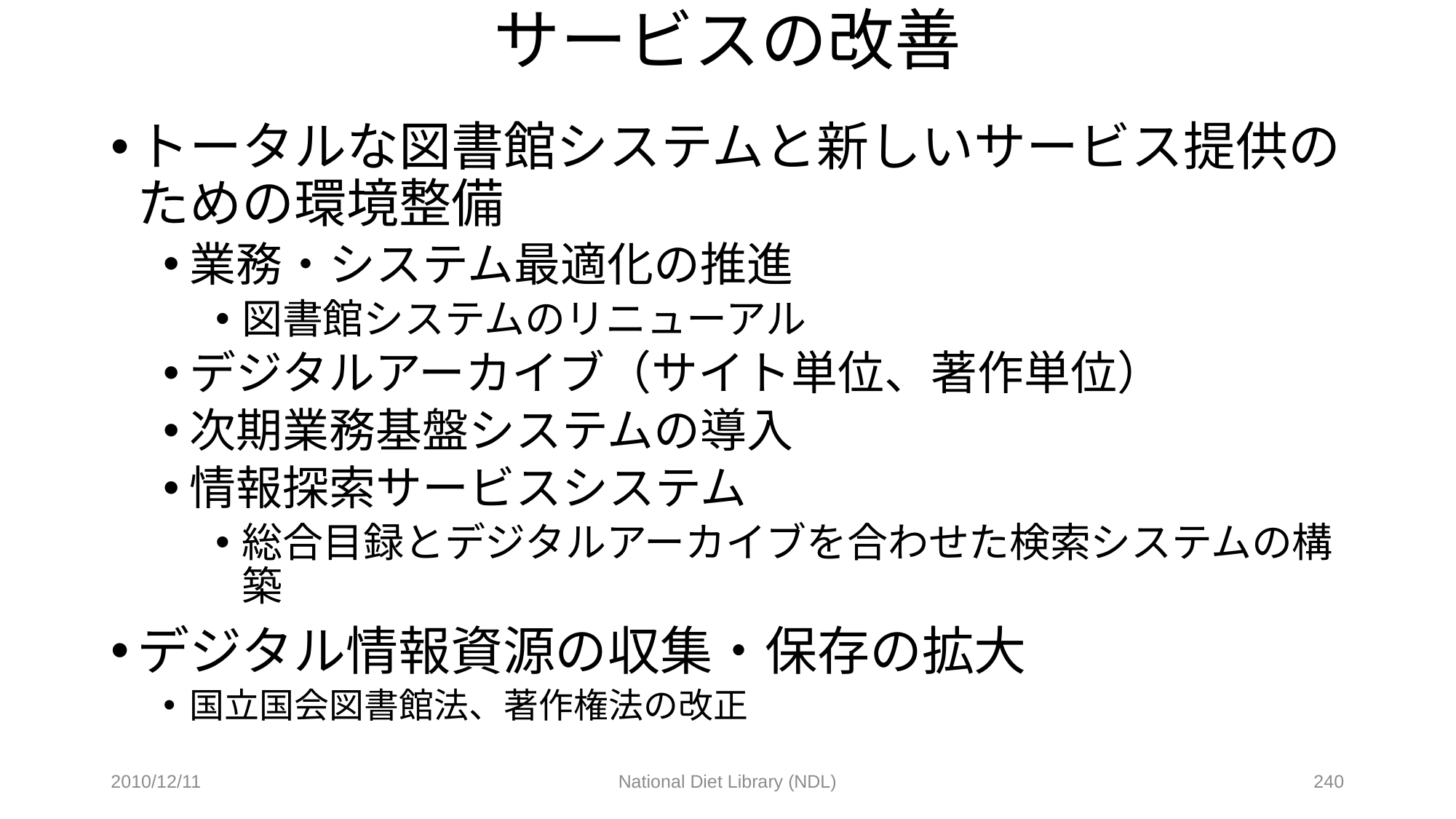

# サービスの改善
トータルな図書館システムと新しいサービス提供のための環境整備
業務・システム最適化の推進
図書館システムのリニューアル
デジタルアーカイブ（サイト単位、著作単位）
次期業務基盤システムの導入
情報探索サービスシステム
総合目録とデジタルアーカイブを合わせた検索システムの構築
デジタル情報資源の収集・保存の拡大
国立国会図書館法、著作権法の改正
2010/12/11
National Diet Library (NDL)
240